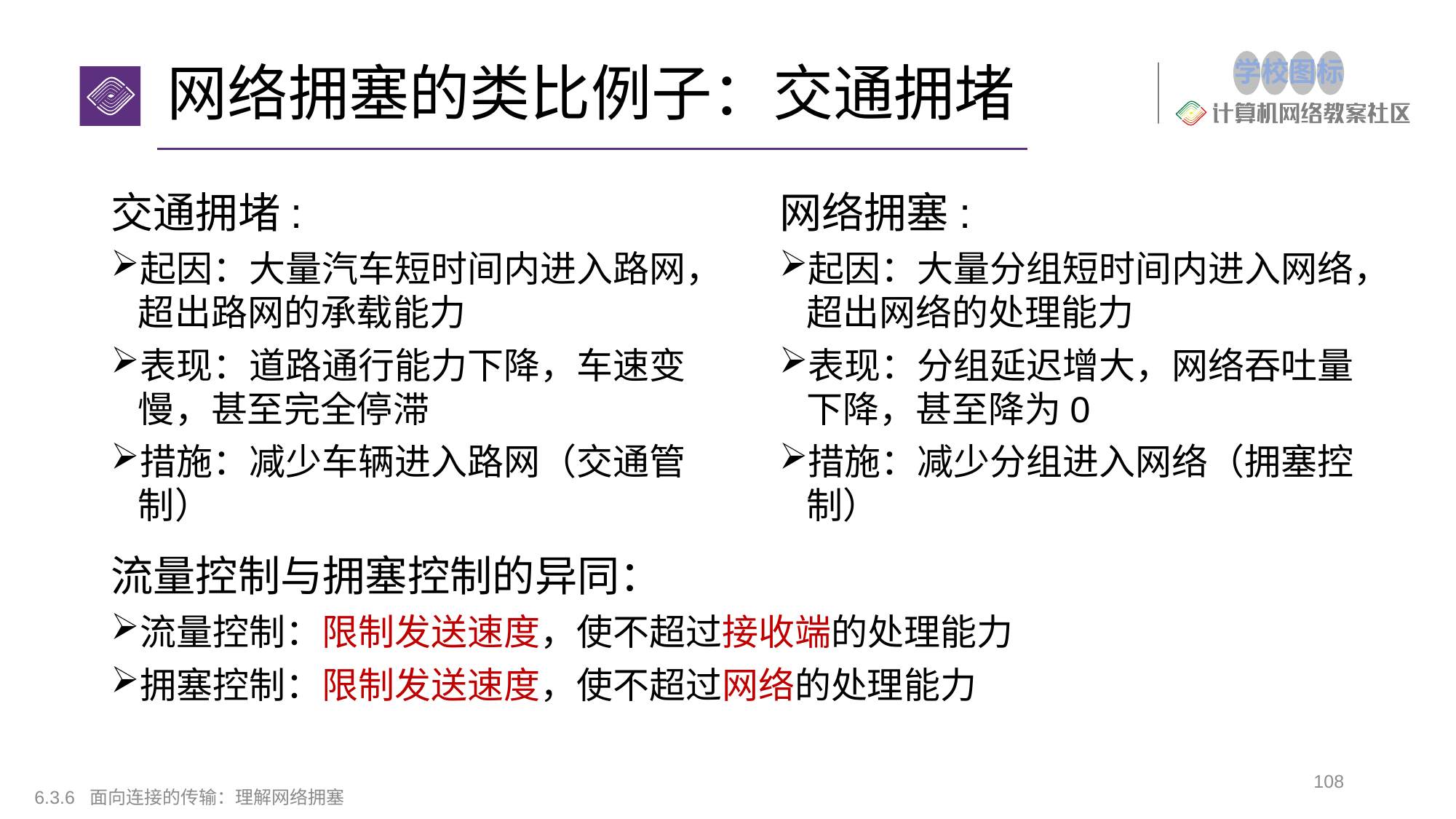

# 网络拥塞的类比例子：交通拥堵
交通拥堵:
起因：大量汽车短时间内进入路网，超出路网的承载能力
表现：道路通行能力下降，车速变慢，甚至完全停滞
措施：减少车辆进入路网（交通管制）

网络拥塞:
起因：大量分组短时间内进入网络，超出网络的处理能力
表现：分组延迟增大，网络吞吐量下降，甚至降为0
措施：减少分组进入网络（拥塞控制）

流量控制与拥塞控制的异同：
流量控制：限制发送速度，使不超过接收端的处理能力
拥塞控制：限制发送速度，使不超过网络的处理能力
108
6.3.6  面向连接的传输：理解网络拥塞